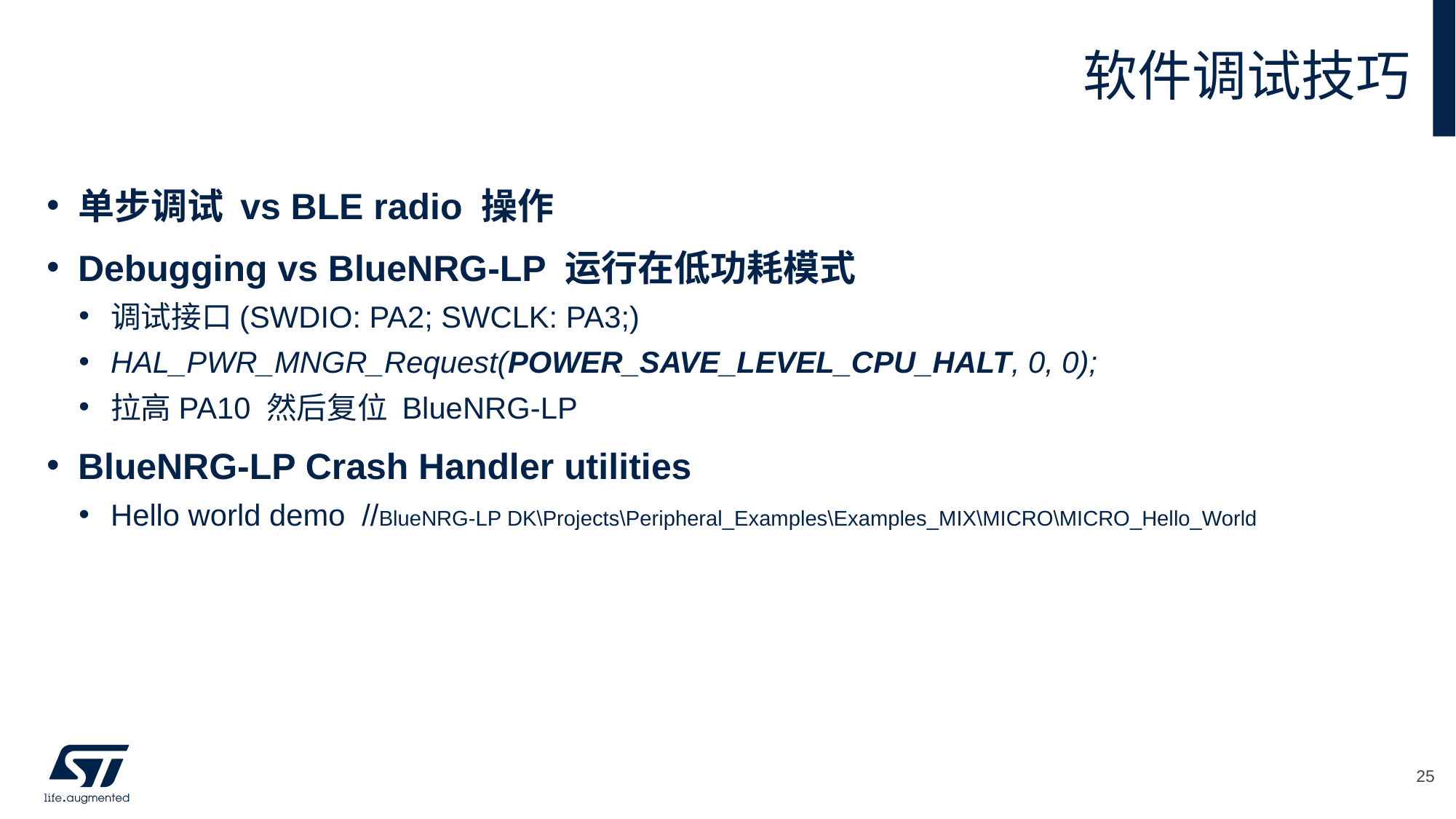

# 软件调试技巧
单步调试 vs BLE radio 操作
Debugging vs BlueNRG-LP 运行在低功耗模式
调试接口(SWDIO: PA2; SWCLK: PA3;)
HAL_PWR_MNGR_Request(POWER_SAVE_LEVEL_CPU_HALT, 0, 0);
拉高PA10 然后复位 BlueNRG-LP
BlueNRG-LP Crash Handler utilities
Hello world demo  //BlueNRG-LP DK\Projects\Peripheral_Examples\Examples_MIX\MICRO\MICRO_Hello_World

25